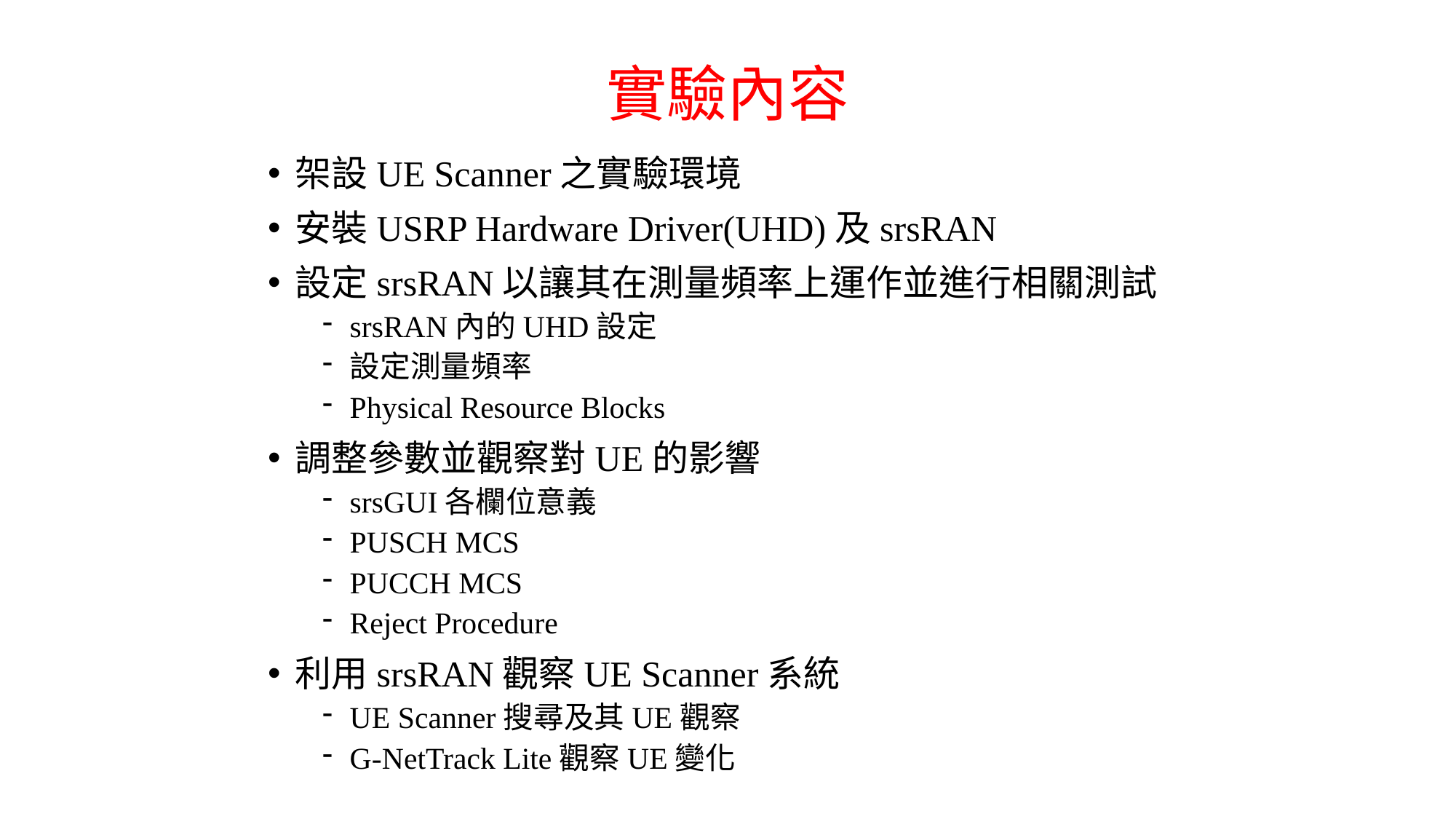

# 實驗內容
架設UE Scanner之實驗環境
安裝USRP Hardware Driver(UHD)及srsRAN
設定srsRAN以讓其在測量頻率上運作並進行相關測試
srsRAN內的UHD設定
設定測量頻率
Physical Resource Blocks
調整參數並觀察對UE的影響
srsGUI各欄位意義
PUSCH MCS
PUCCH MCS
Reject Procedure
利用srsRAN觀察UE Scanner系統
UE Scanner搜尋及其UE觀察
G-NetTrack Lite觀察UE變化